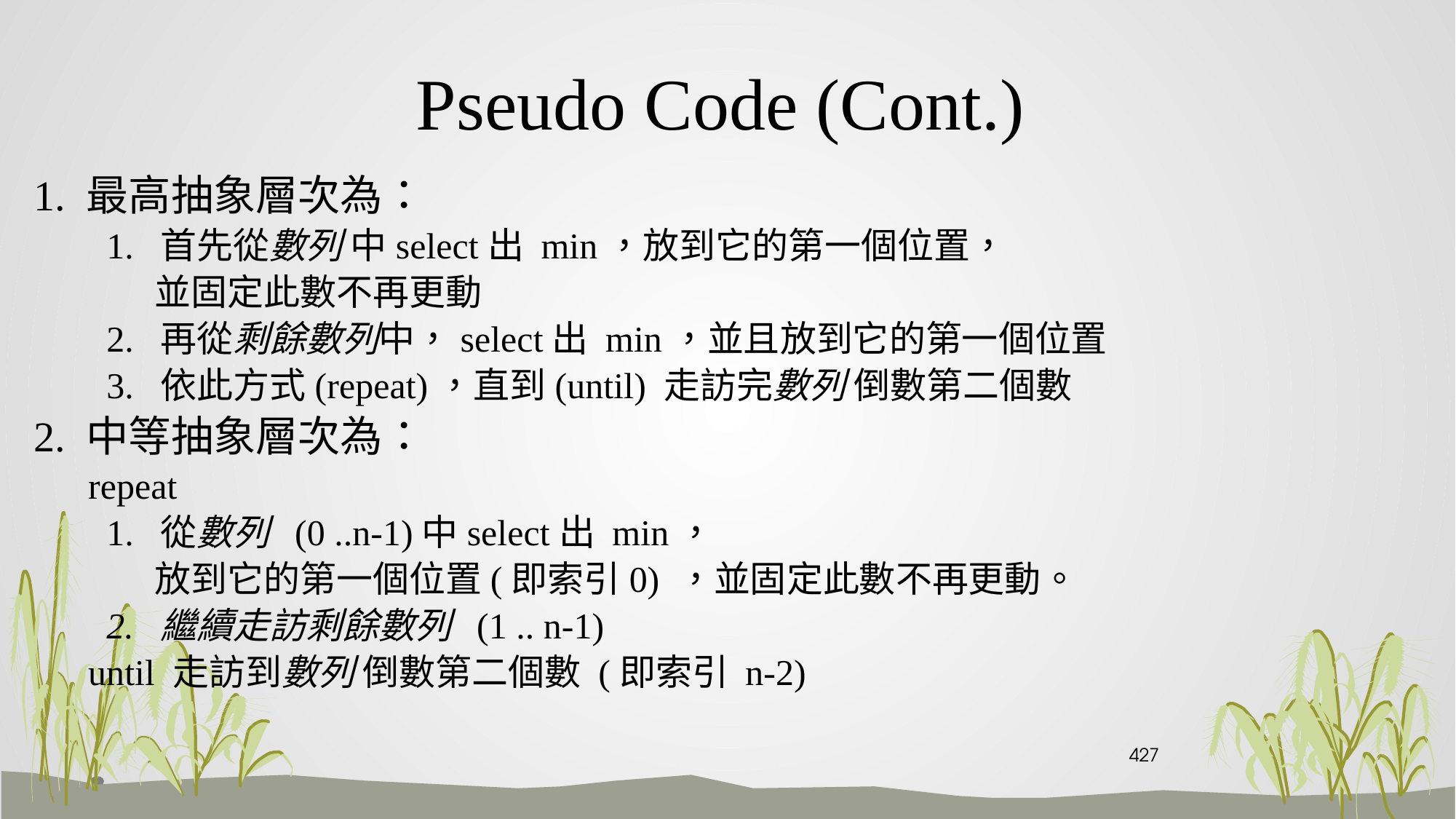

# Pseudo Code (Cont.)
1. 最高抽象層次為：
  1.  首先從數列 中select出 min，放到它的第一個位置，
       並固定此數不再更動
  2.  再從剩餘數列中，select出 min，並且放到它的第一個位置
  3.  依此方式(repeat)，直到(until) 走訪完數列 倒數第二個數
2. 中等抽象層次為：
repeat
  1.  從數列  (0 ..n-1)中select出 min，
       放到它的第一個位置(即索引0) ，並固定此數不再更動。
  2.  繼續走訪剩餘數列  (1 .. n-1)
until 走訪到數列 倒數第二個數 (即索引 n-2)
427